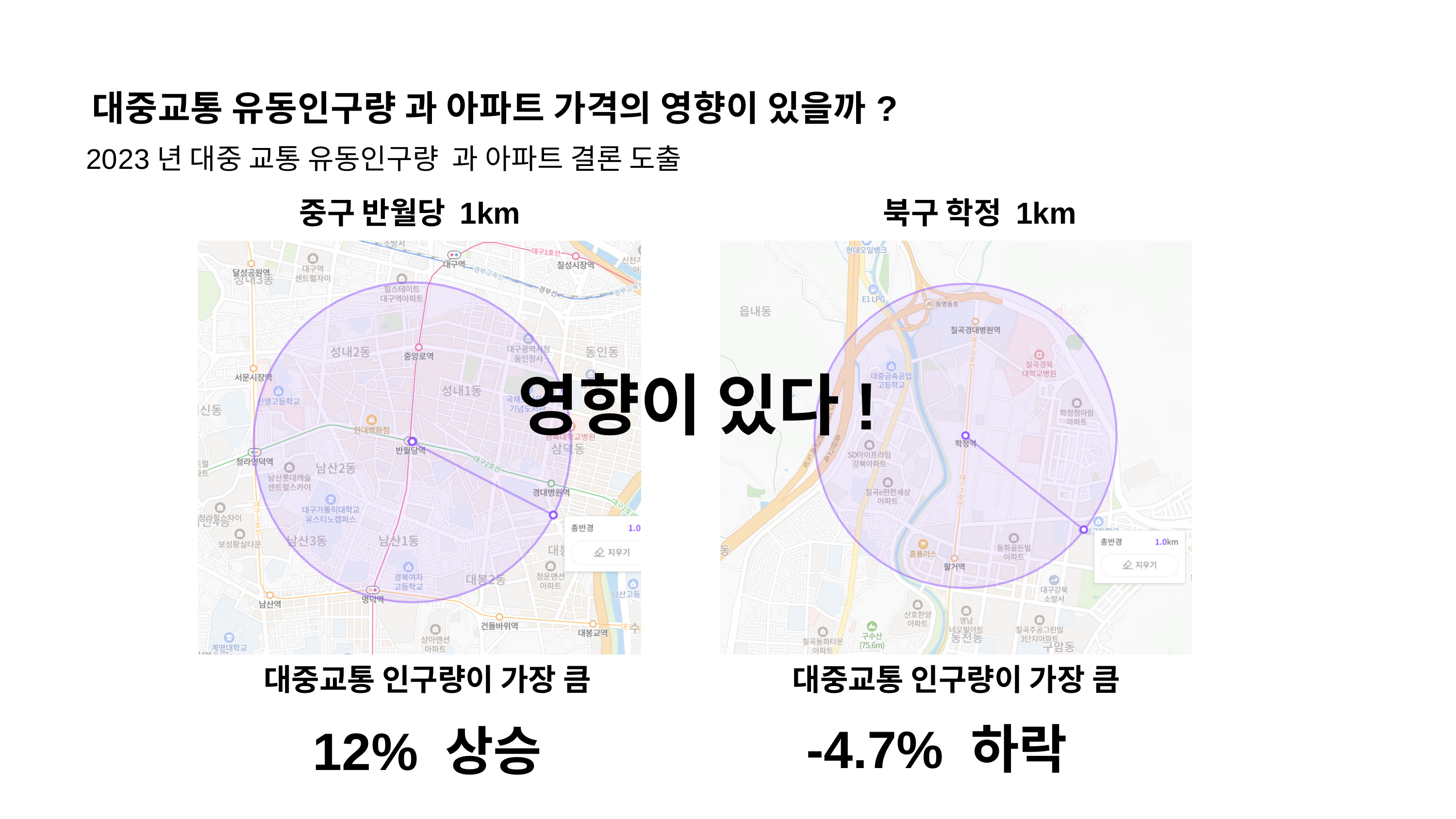

대중교통 유동인구량 과 아파트 가격의 영향이 있을까?
2023년 대중 교통 유동인구량  과 아파트 결론 도출
중구 반월당 1km
북구 학정 1km

영향이 있다!
대중교통 인구량이 가장 큼
대중교통 인구량이 가장 큼
-4.7% 하락
12% 상승